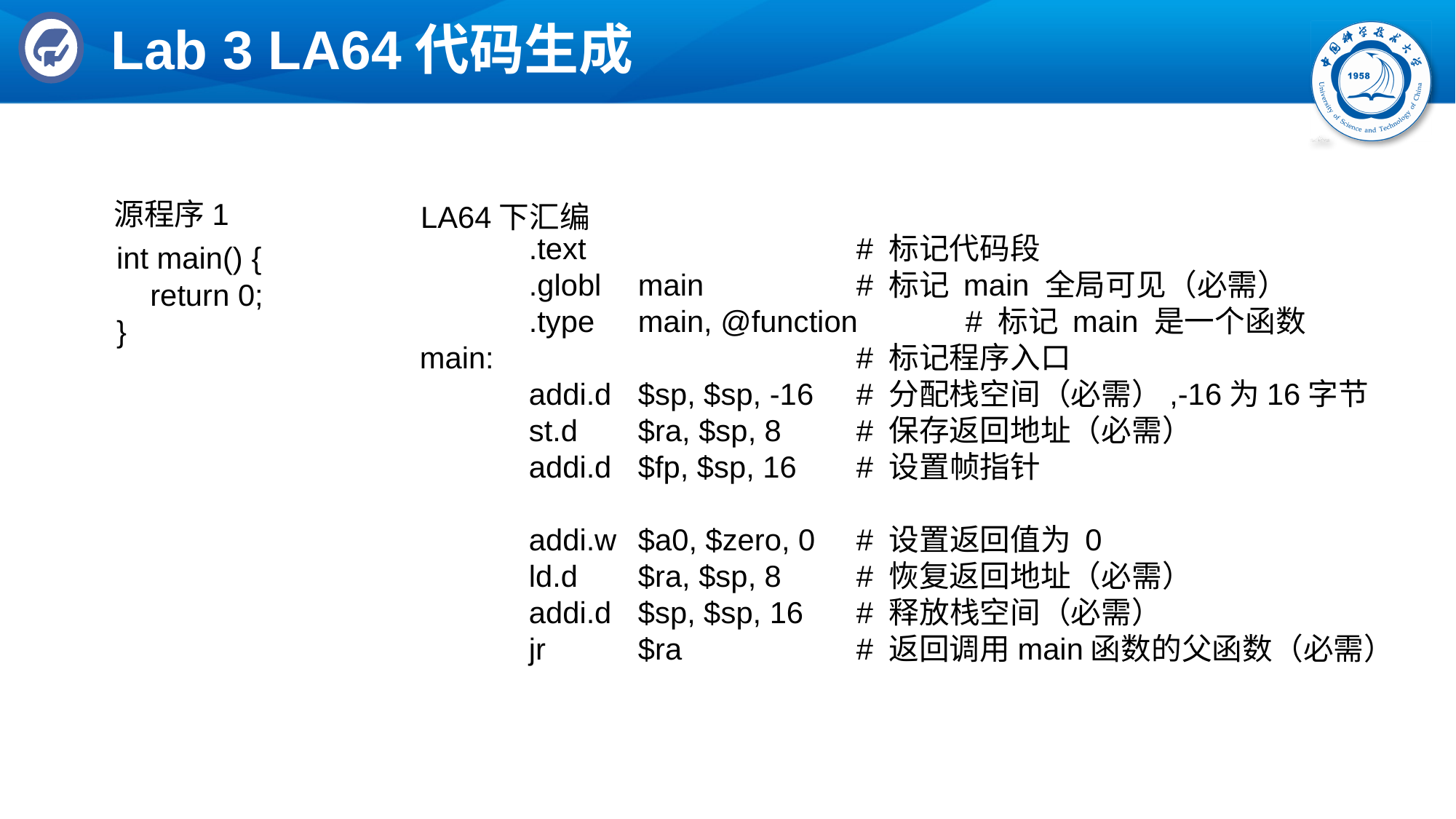

# Lab 3 LA64代码生成
源程序1
LA64下汇编
	.text			# 标记代码段
	.globl	main		# 标记 main 全局可见（必需）
	.type	main, @function	# 标记 main 是一个函数
main:				# 标记程序入口
	addi.d	$sp, $sp, -16	# 分配栈空间（必需）,-16为16字节
	st.d	$ra, $sp, 8	# 保存返回地址（必需）
	addi.d	$fp, $sp, 16	# 设置帧指针

	addi.w	$a0, $zero, 0	# 设置返回值为 0
	ld.d	$ra, $sp, 8	# 恢复返回地址（必需）
	addi.d	$sp, $sp, 16	# 释放栈空间（必需）
	jr	$ra		# 返回调用main函数的父函数（必需）
int main() {
    return 0;
}